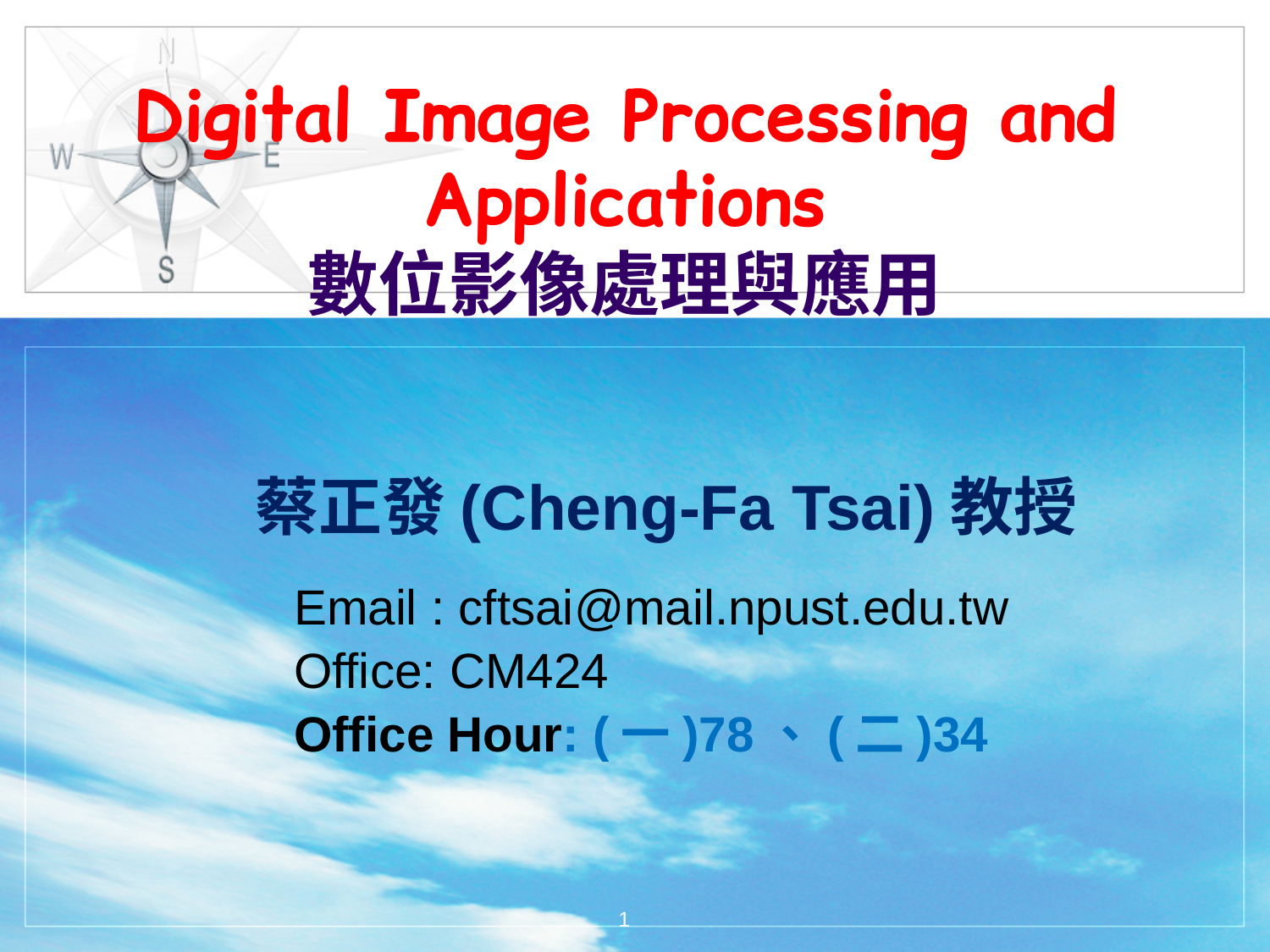

# Digital Image Processing and Applications 數位影像處理與應用
 蔡正發(Cheng-Fa Tsai)教授
Email : cftsai@mail.npust.edu.tw
Office: CM424
Office Hour: (一)78、(二)34
1